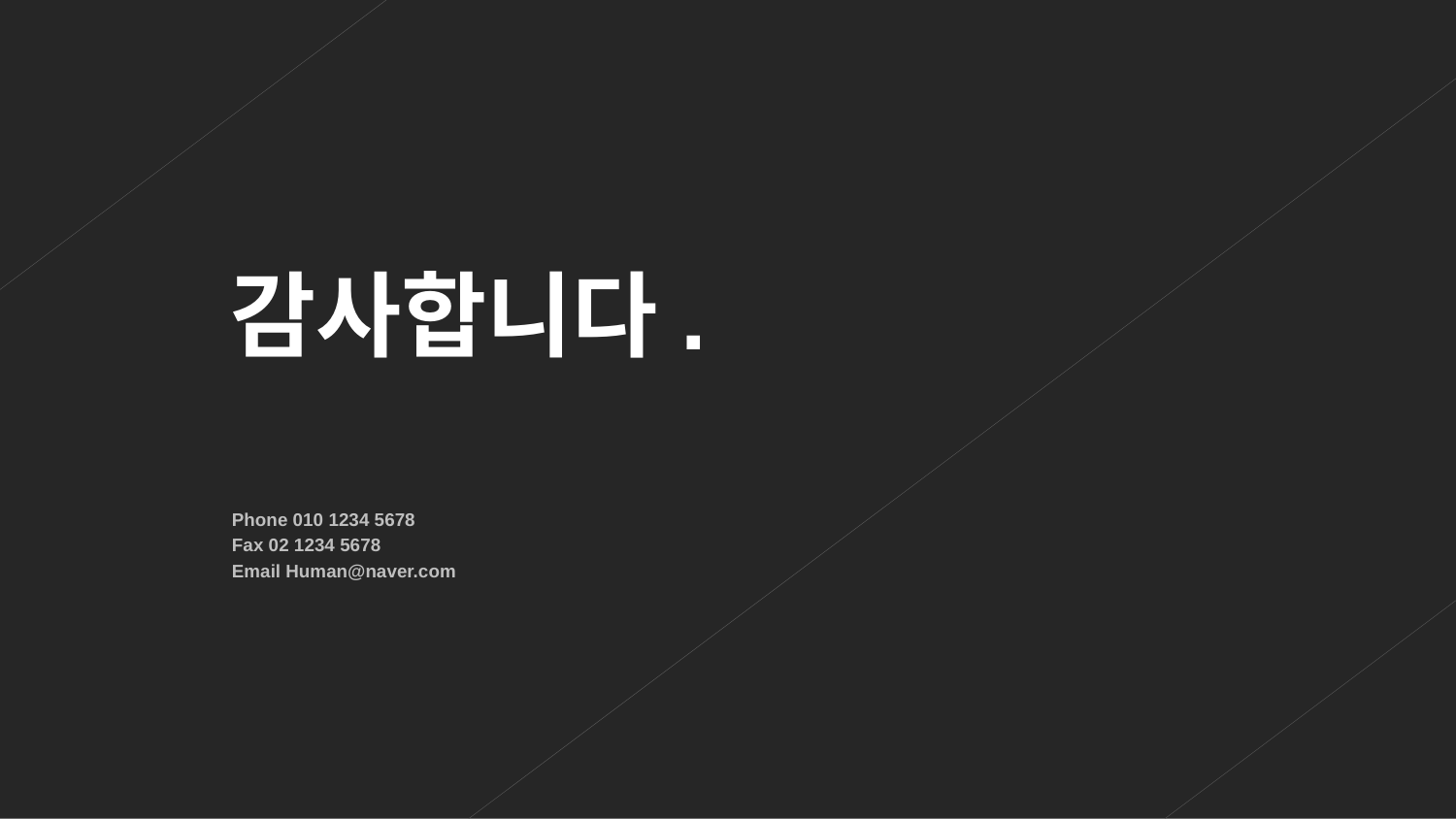

감사합니다.
Phone 010 1234 5678
Fax 02 1234 5678
Email Human@naver.com